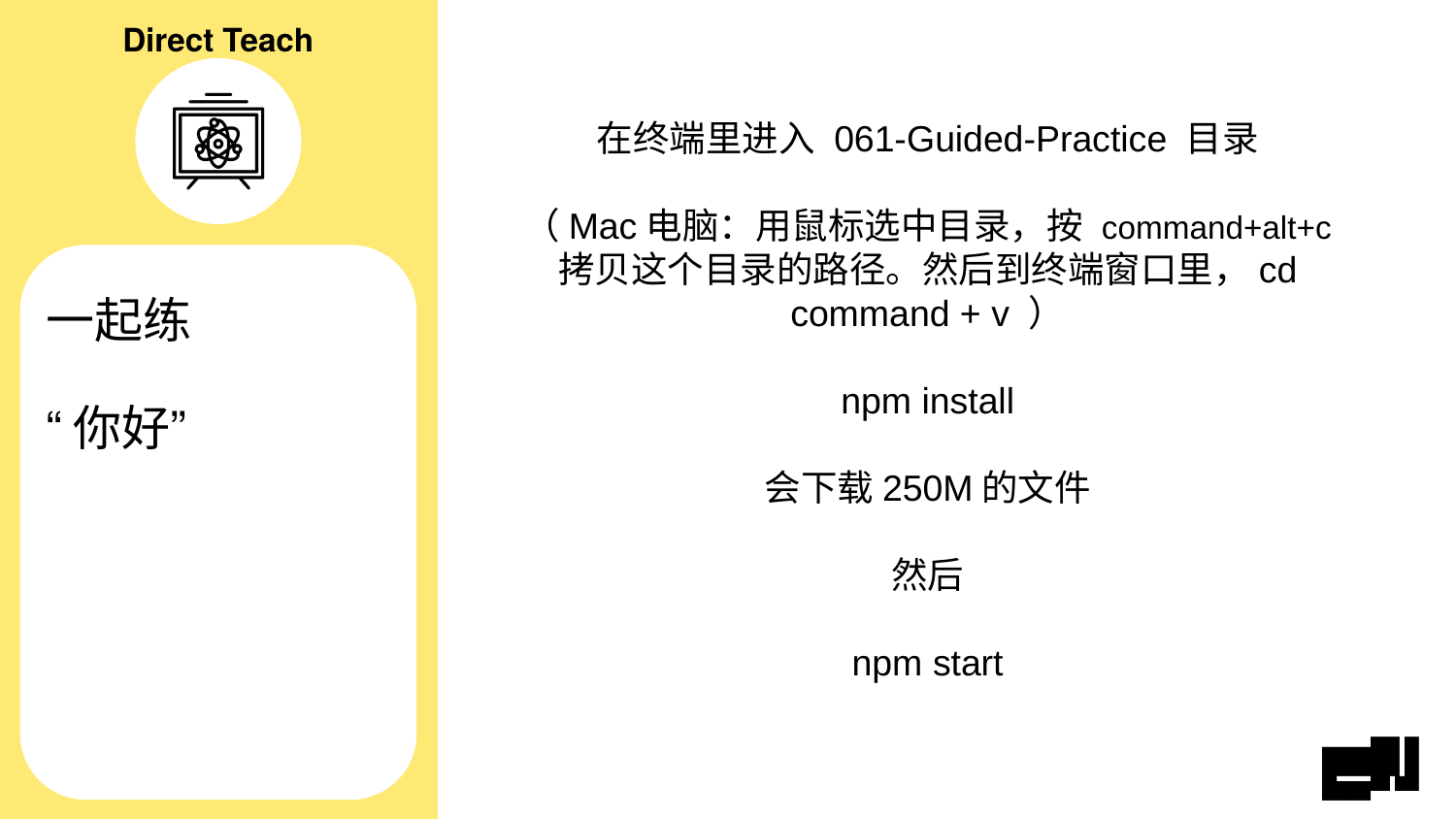

在终端里进入 061-Guided-Practice 目录

（Mac电脑：用鼠标选中目录，按 command+alt+c
拷贝这个目录的路径。然后到终端窗口里，cd command + v ）

npm install

会下载250M的文件

然后

npm start
一起练

“你好”